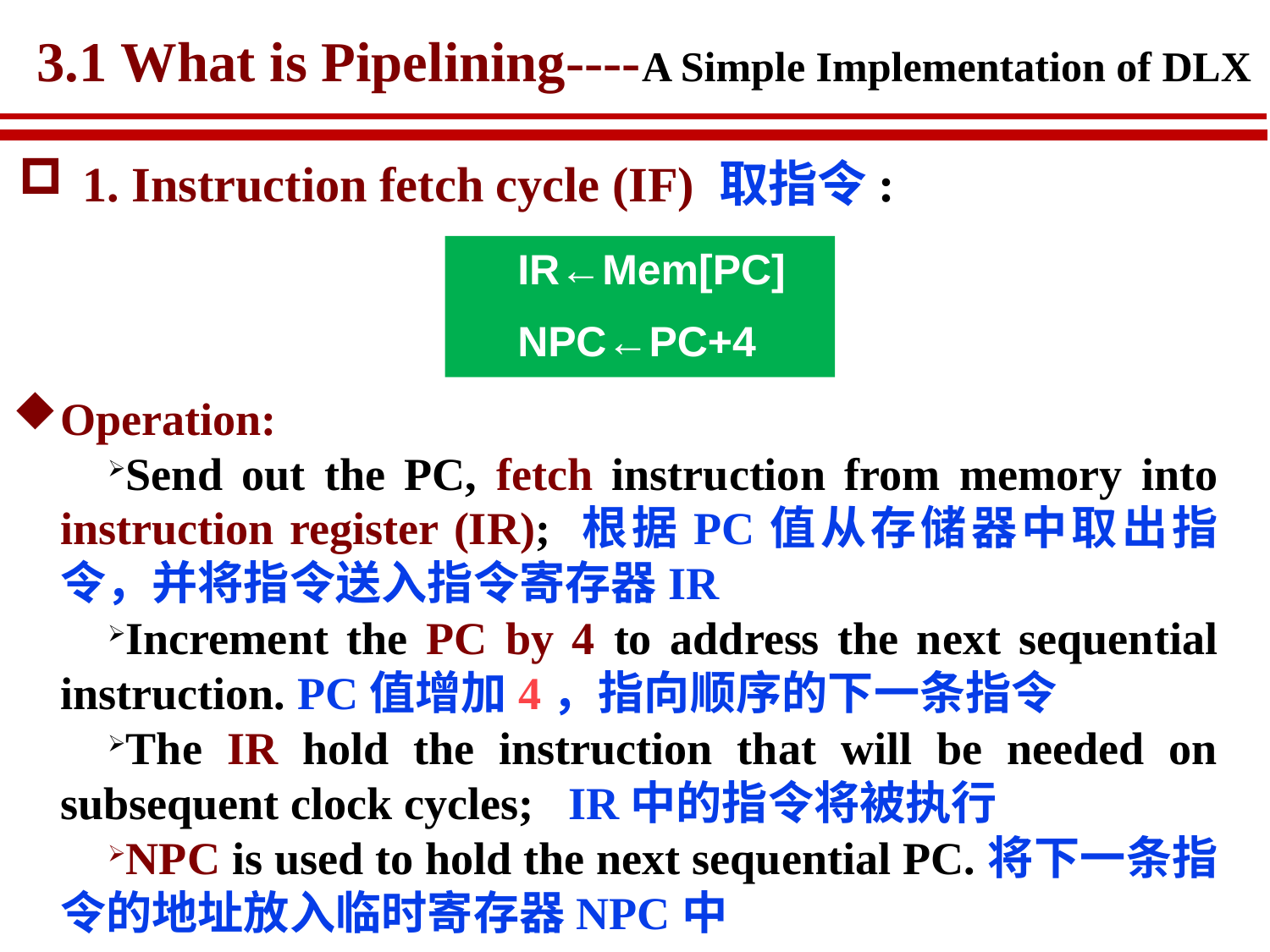

# 3.1 What is Pipelining----A Simple Implementation of DLX
1. Instruction fetch cycle (IF) 取指令:
IR←Mem[PC]
NPC←PC+4

Operation:
Send out the PC, fetch instruction from memory into instruction register (IR); 根据PC值从存储器中取出指令，并将指令送入指令寄存器IR
Increment the PC by 4 to address the next sequential instruction. PC值增加4，指向顺序的下一条指令
The IR hold the instruction that will be needed on subsequent clock cycles;   IR中的指令将被执行
NPC is used to hold the next sequential PC.将下一条指令的地址放入临时寄存器NPC中